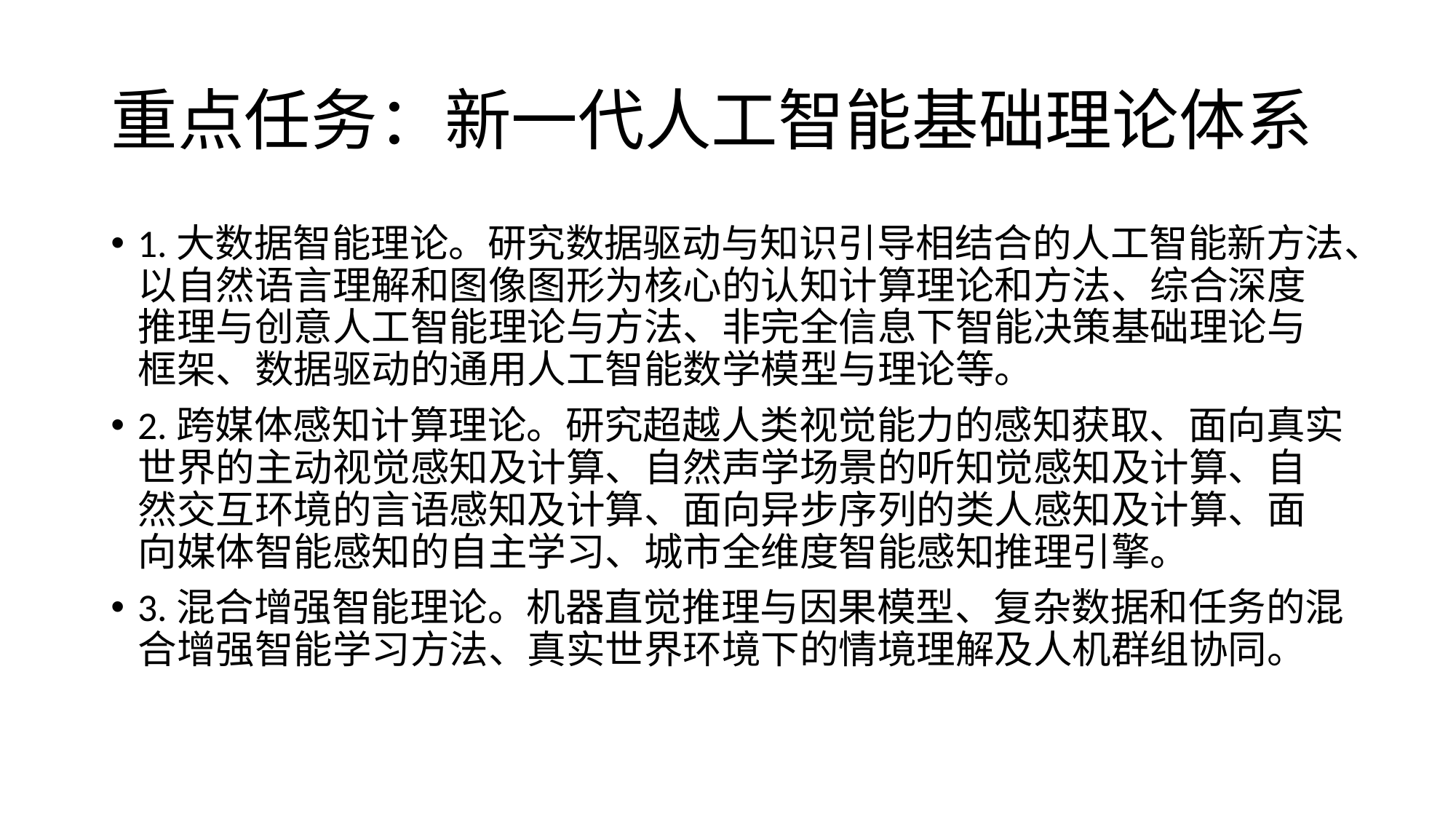

# 重点任务：新一代人工智能基础理论体系
1.大数据智能理论。研究数据驱动与知识引导相结合的人工智能新方法、以自然语言理解和图像图形为核心的认知计算理论和方法、综合深度推理与创意人工智能理论与方法、非完全信息下智能决策基础理论与框架、数据驱动的通用人工智能数学模型与理论等。
2.跨媒体感知计算理论。研究超越人类视觉能力的感知获取、面向真实世界的主动视觉感知及计算、自然声学场景的听知觉感知及计算、自然交互环境的言语感知及计算、面向异步序列的类人感知及计算、面向媒体智能感知的自主学习、城市全维度智能感知推理引擎。
3.混合增强智能理论。机器直觉推理与因果模型、复杂数据和任务的混合增强智能学习方法、真实世界环境下的情境理解及人机群组协同。